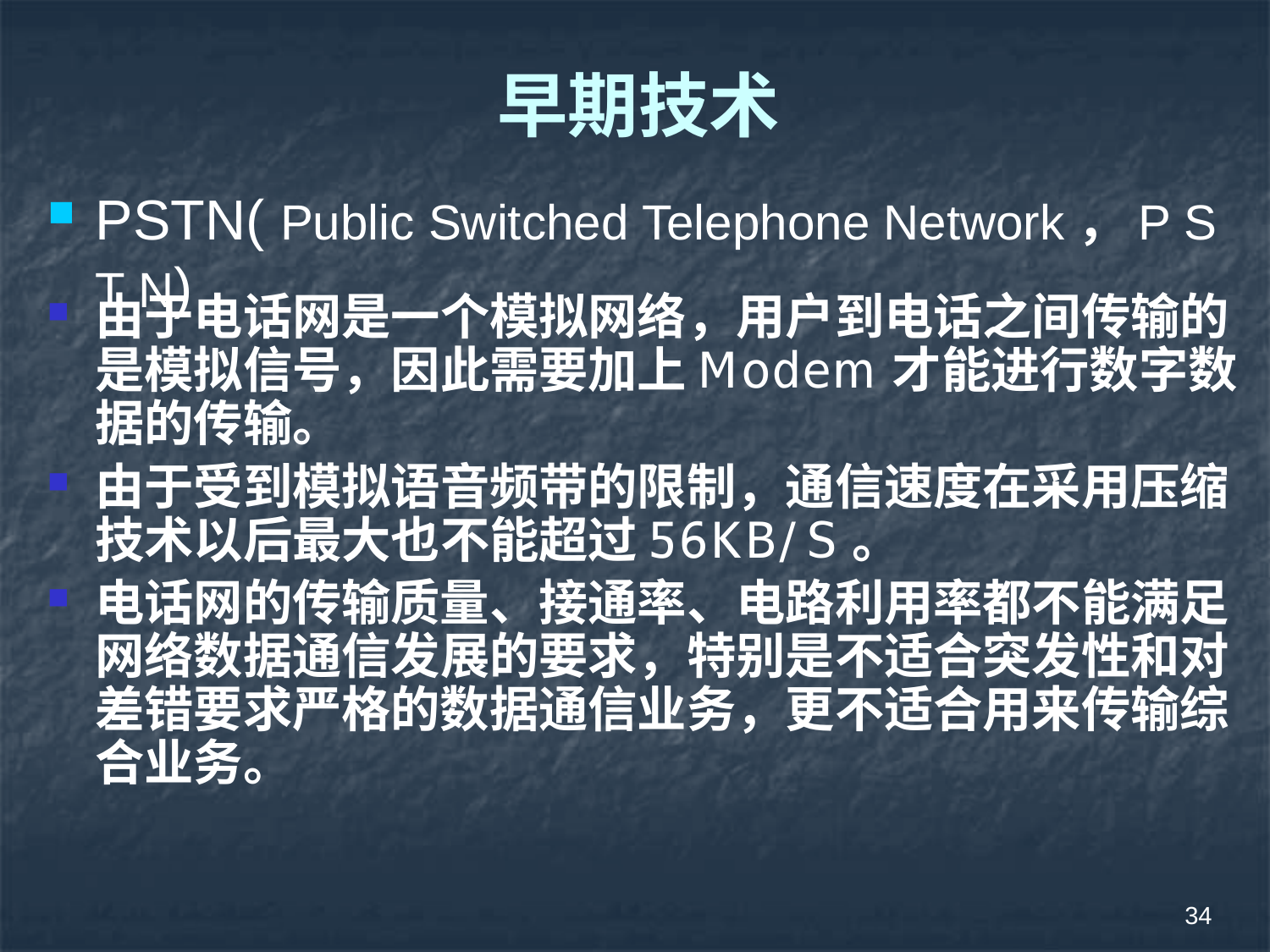

# 早期技术
PSTN( Public Switched Telephone Network，P S T N)

由于电话网是一个模拟网络，用户到电话之间传输的是模拟信号，因此需要加上Modem才能进行数字数据的传输。
由于受到模拟语音频带的限制，通信速度在采用压缩技术以后最大也不能超过56KB/S。
电话网的传输质量、接通率、电路利用率都不能满足网络数据通信发展的要求，特别是不适合突发性和对差错要求严格的数据通信业务，更不适合用来传输综合业务。
34